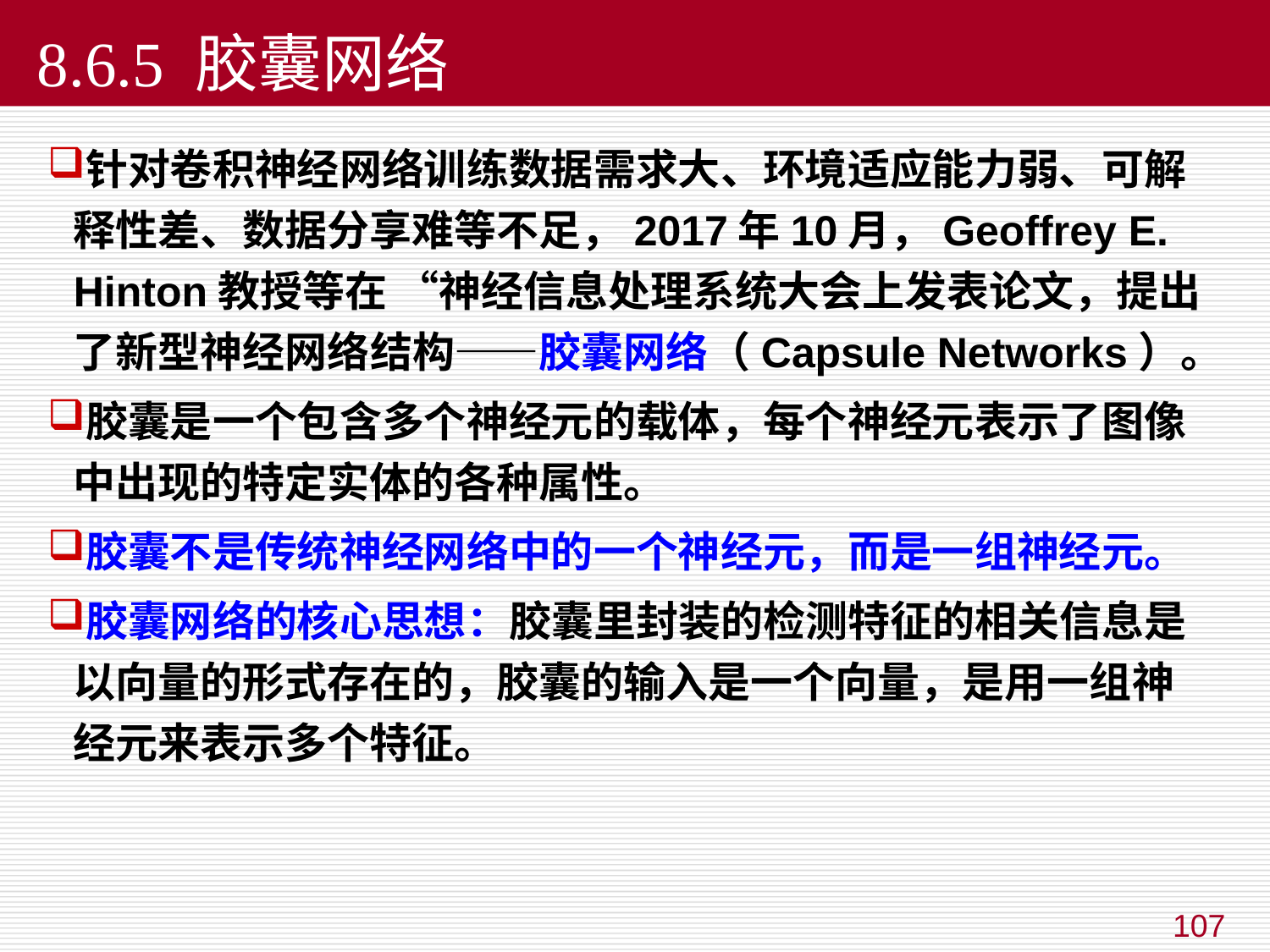

# 8.6.5 胶囊网络
针对卷积神经网络训练数据需求大、环境适应能力弱、可解释性差、数据分享难等不足，2017年10月，Geoffrey E. Hinton教授等在 “神经信息处理系统大会上发表论文，提出了新型神经网络结构——胶囊网络（Capsule Networks）。
胶囊是一个包含多个神经元的载体，每个神经元表示了图像中出现的特定实体的各种属性。
胶囊不是传统神经网络中的一个神经元，而是一组神经元。
胶囊网络的核心思想：胶囊里封装的检测特征的相关信息是以向量的形式存在的，胶囊的输入是一个向量，是用一组神经元来表示多个特征。

107